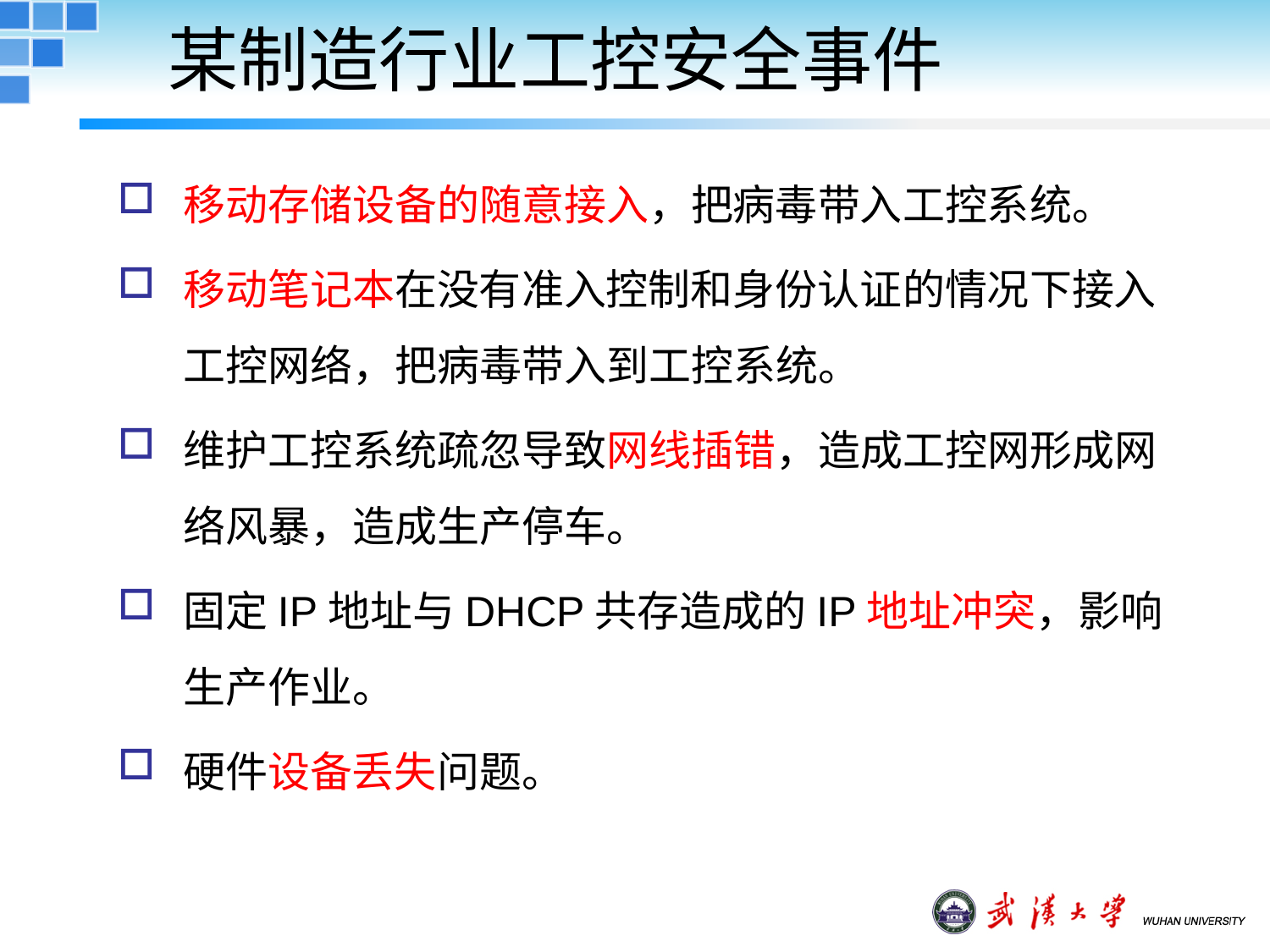

# 某制造行业工控安全事件
移动存储设备的随意接入，把病毒带入工控系统。
移动笔记本在没有准入控制和身份认证的情况下接入工控网络，把病毒带入到工控系统。
维护工控系统疏忽导致网线插错，造成工控网形成网络风暴，造成生产停车。
固定IP地址与DHCP共存造成的IP地址冲突，影响生产作业。
硬件设备丢失问题。